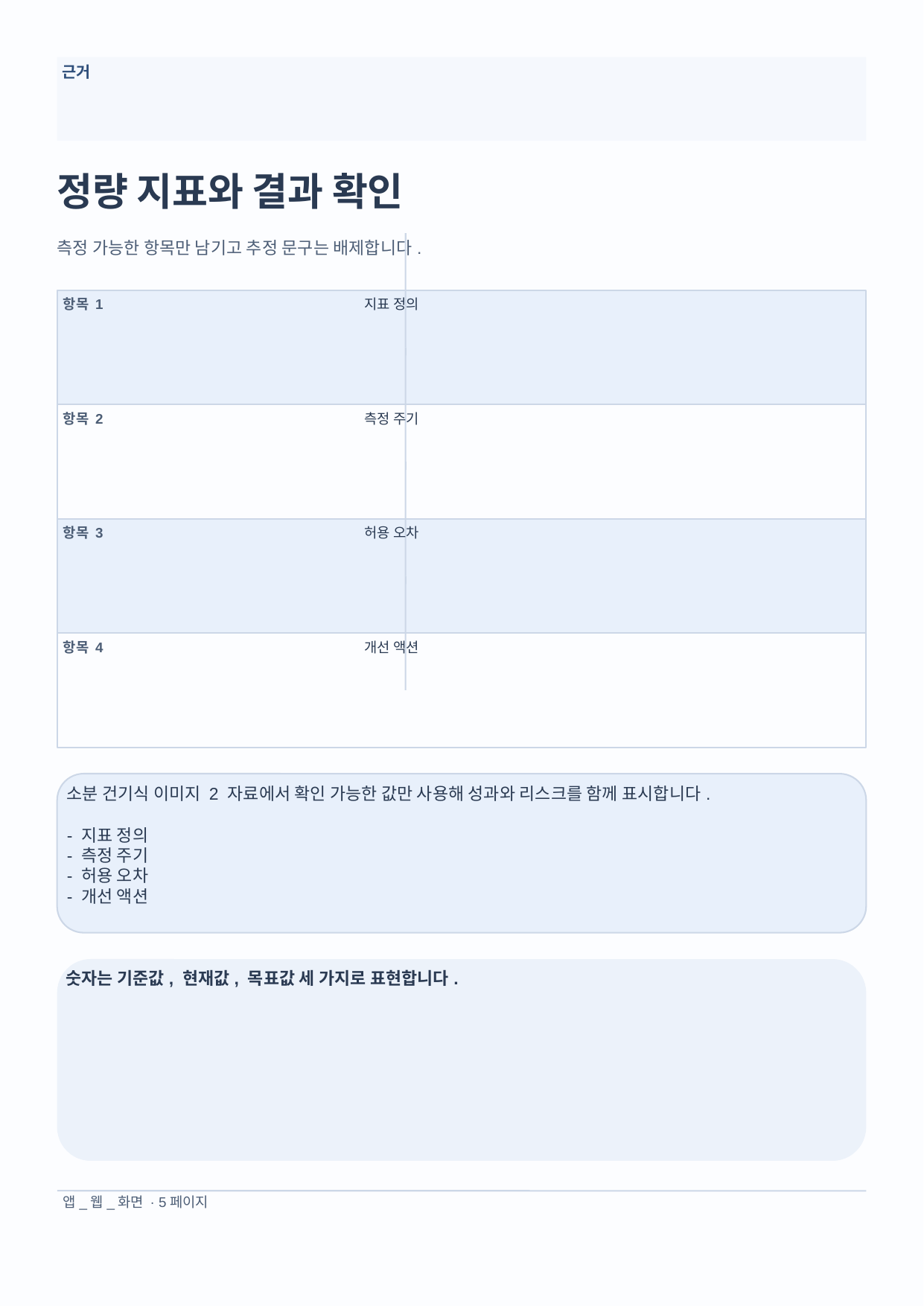

근거
정량 지표와 결과 확인
측정 가능한 항목만 남기고 추정 문구는 배제합니다.

항목 1
지표 정의

항목 2
측정 주기

항목 3
허용 오차

항목 4
개선 액션

소분 건기식 이미지 2 자료에서 확인 가능한 값만 사용해 성과와 리스크를 함께 표시합니다.

- 지표 정의
- 측정 주기
- 허용 오차
- 개선 액션

숫자는 기준값, 현재값, 목표값 세 가지로 표현합니다.

앱_웹_화면 · 5페이지